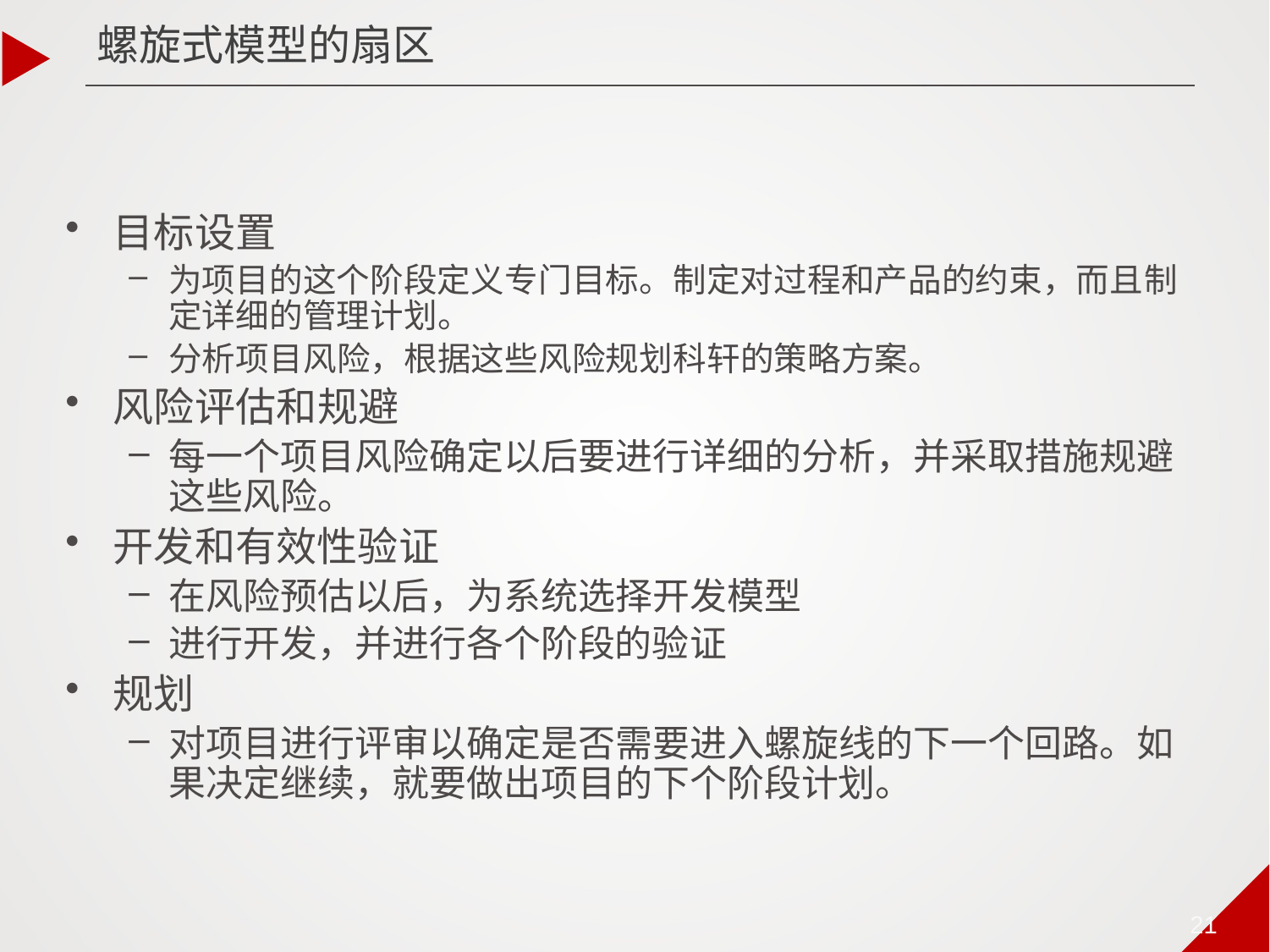

螺旋式模型的扇区

目标设置
为项目的这个阶段定义专门目标。制定对过程和产品的约束，而且制定详细的管理计划。
分析项目风险，根据这些风险规划科轩的策略方案。
风险评估和规避
每一个项目风险确定以后要进行详细的分析，并采取措施规避这些风险。
开发和有效性验证
在风险预估以后，为系统选择开发模型
进行开发，并进行各个阶段的验证
规划
对项目进行评审以确定是否需要进入螺旋线的下一个回路。如果决定继续，就要做出项目的下个阶段计划。